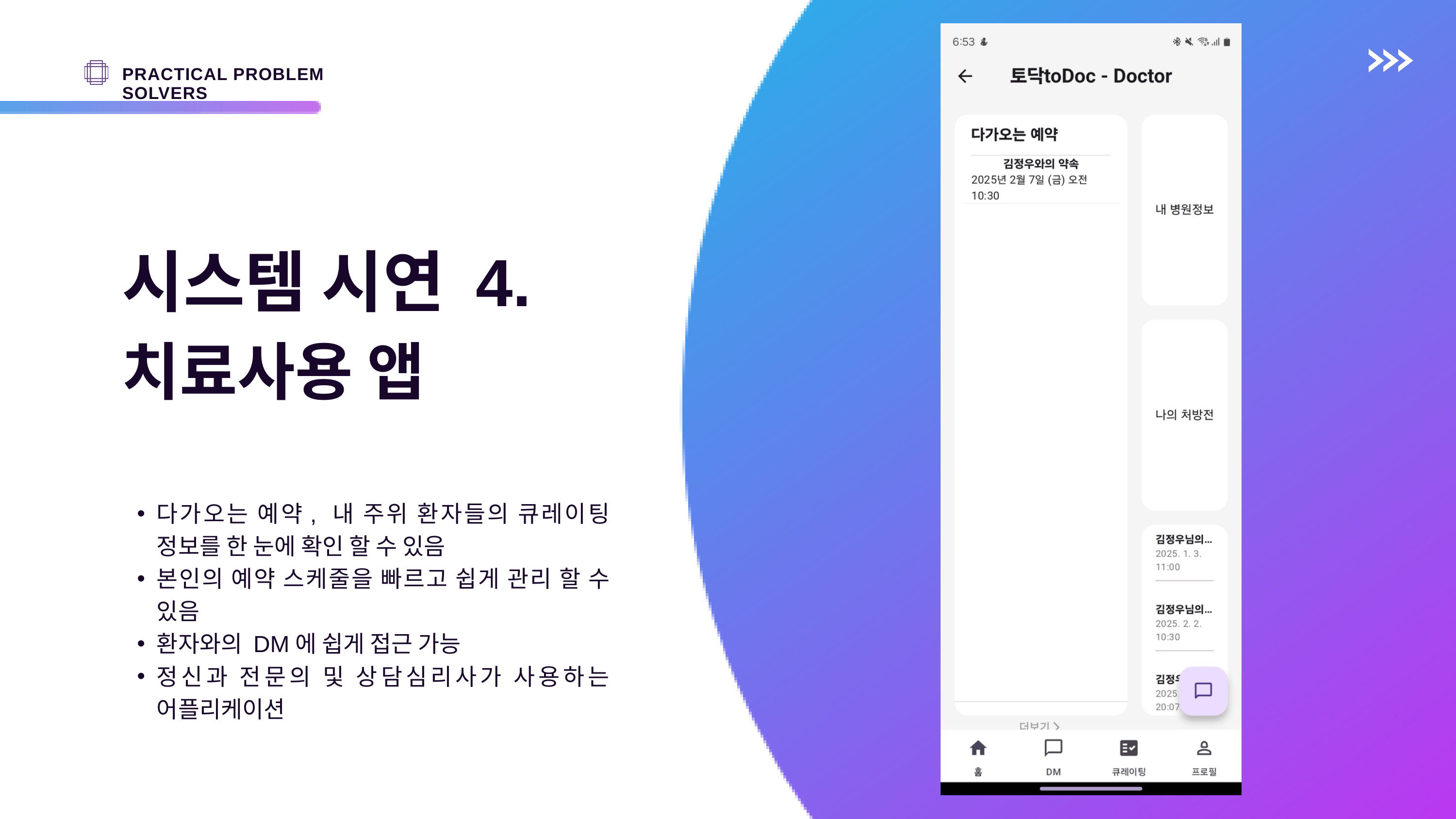

PRACTICAL PROBLEM SOLVERS

시스템 시연 4.
치료사용 앱
다가오는 예약, 내 주위 환자들의 큐레이팅 정보를 한 눈에 확인 할 수 있음
본인의 예약 스케줄을 빠르고 쉽게 관리 할 수 있음
환자와의 DM에 쉽게 접근 가능
정신과 전문의 및 상담심리사가 사용하는 어플리케이션